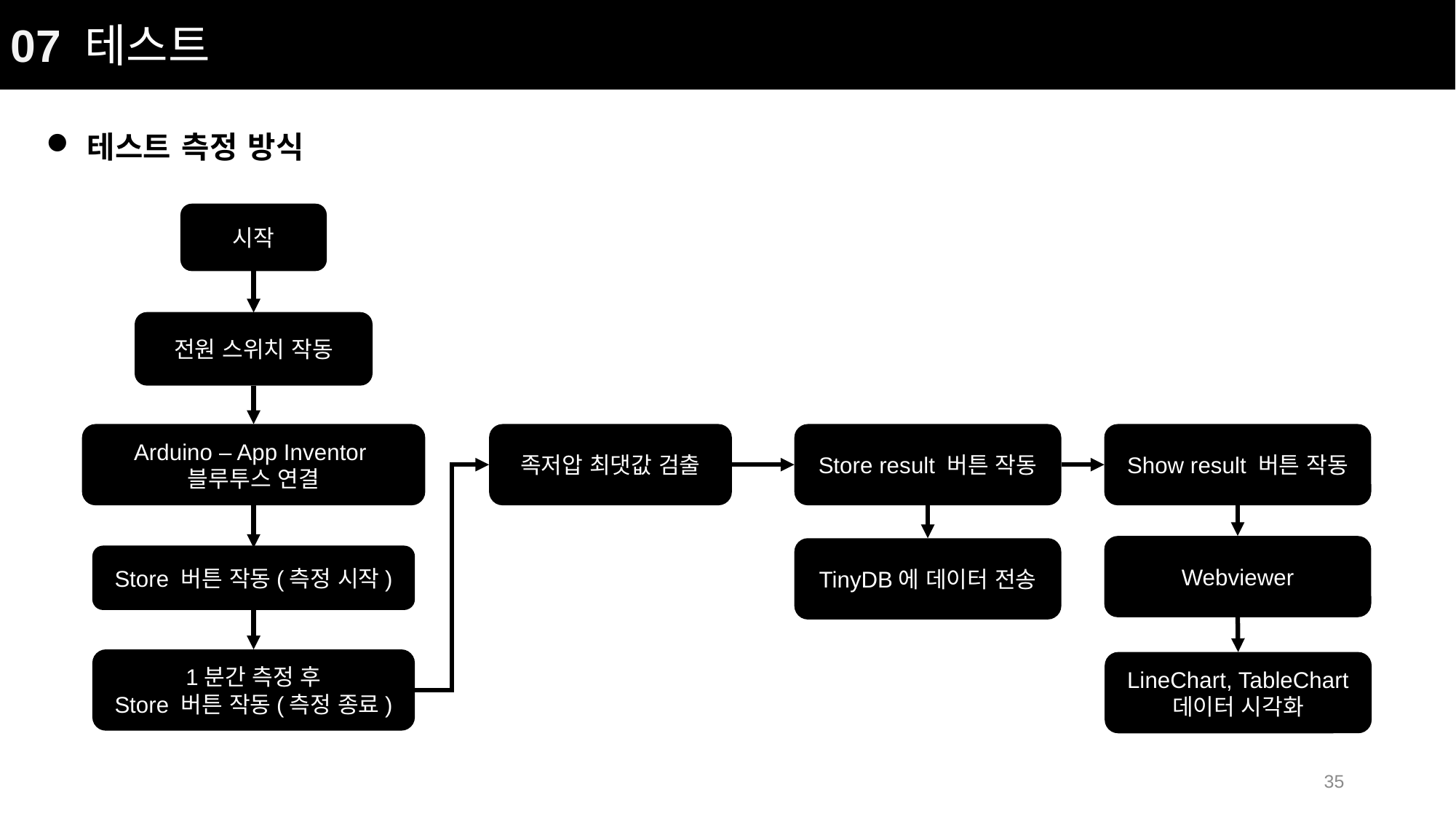

07 테스트
테스트 측정 방식
시작
전원 스위치 작동
Arduino – App Inventor
블루투스 연결
족저압 최댓값 검출
Store result 버튼 작동
Show result 버튼 작동
Webviewer
TinyDB에 데이터 전송
Store 버튼 작동(측정 시작)
1분간 측정 후
Store 버튼 작동(측정 종료)
LineChart, TableChart
데이터 시각화
35